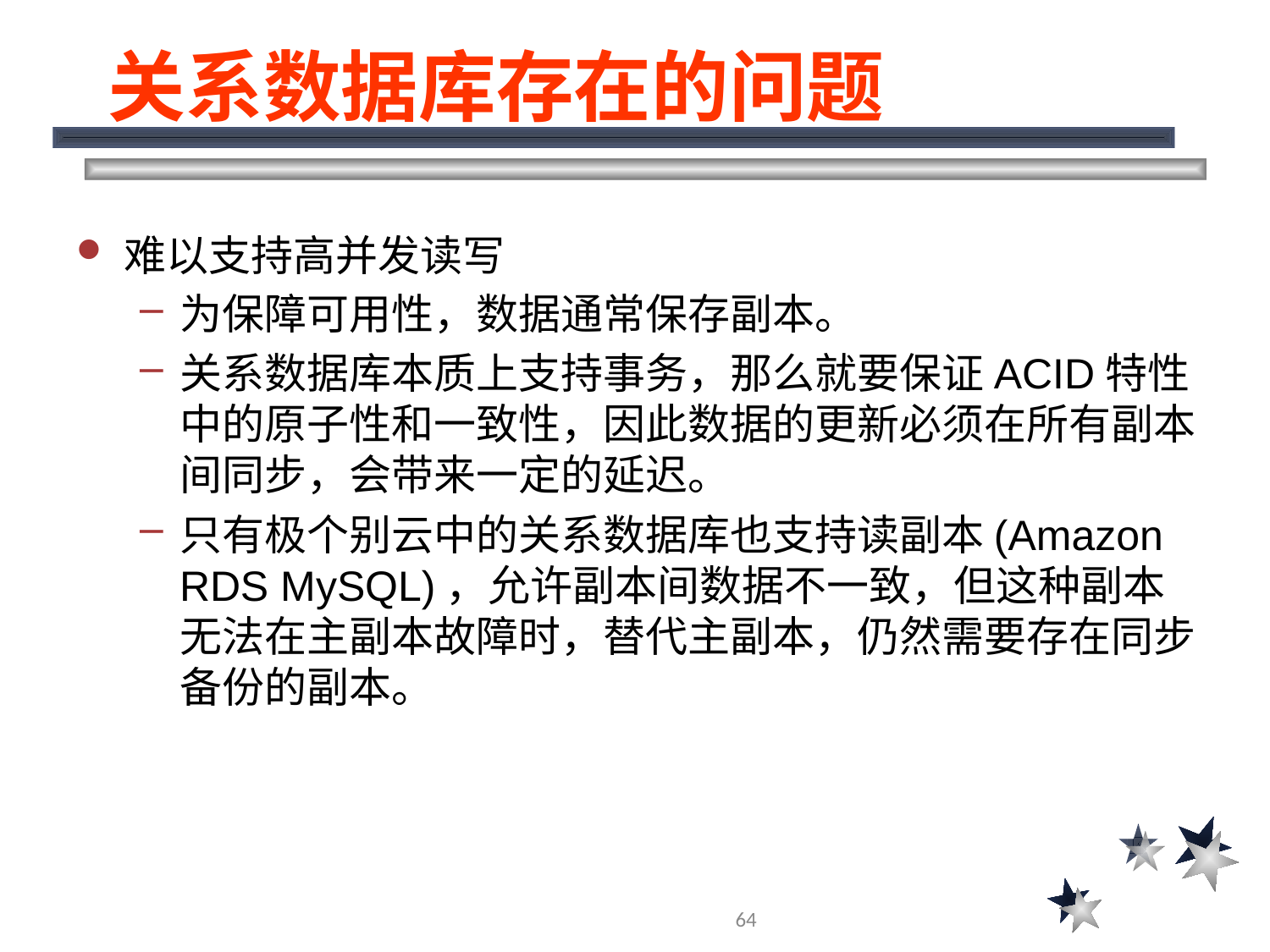

# 关系数据库存在的问题
难以支持高并发读写
为保障可用性，数据通常保存副本。
关系数据库本质上支持事务，那么就要保证ACID特性中的原子性和一致性，因此数据的更新必须在所有副本间同步，会带来一定的延迟。
只有极个别云中的关系数据库也支持读副本(Amazon RDS MySQL)，允许副本间数据不一致，但这种副本无法在主副本故障时，替代主副本，仍然需要存在同步备份的副本。
64